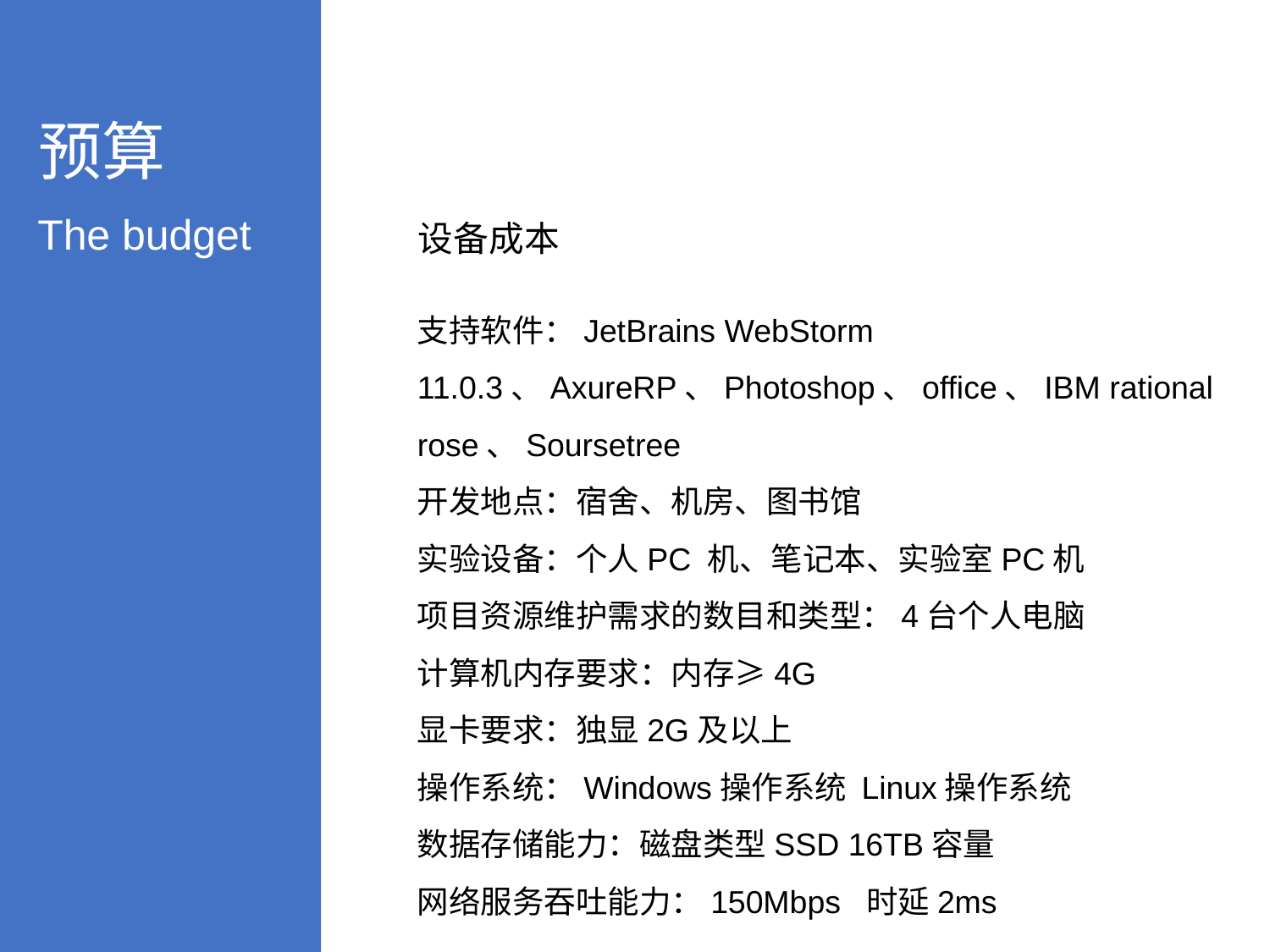

预算
The budget
设备成本
支持软件：JetBrains WebStorm 11.0.3、AxureRP、Photoshop、office、IBM rational rose、Soursetree
开发地点：宿舍、机房、图书馆
实验设备：个人PC 机、笔记本、实验室PC机
项目资源维护需求的数目和类型：4台个人电脑
计算机内存要求：内存≥4G
显卡要求：独显2G及以上
操作系统：Windows操作系统 Linux操作系统
数据存储能力：磁盘类型SSD 16TB容量
网络服务吞吐能力：150Mbps  时延2ms